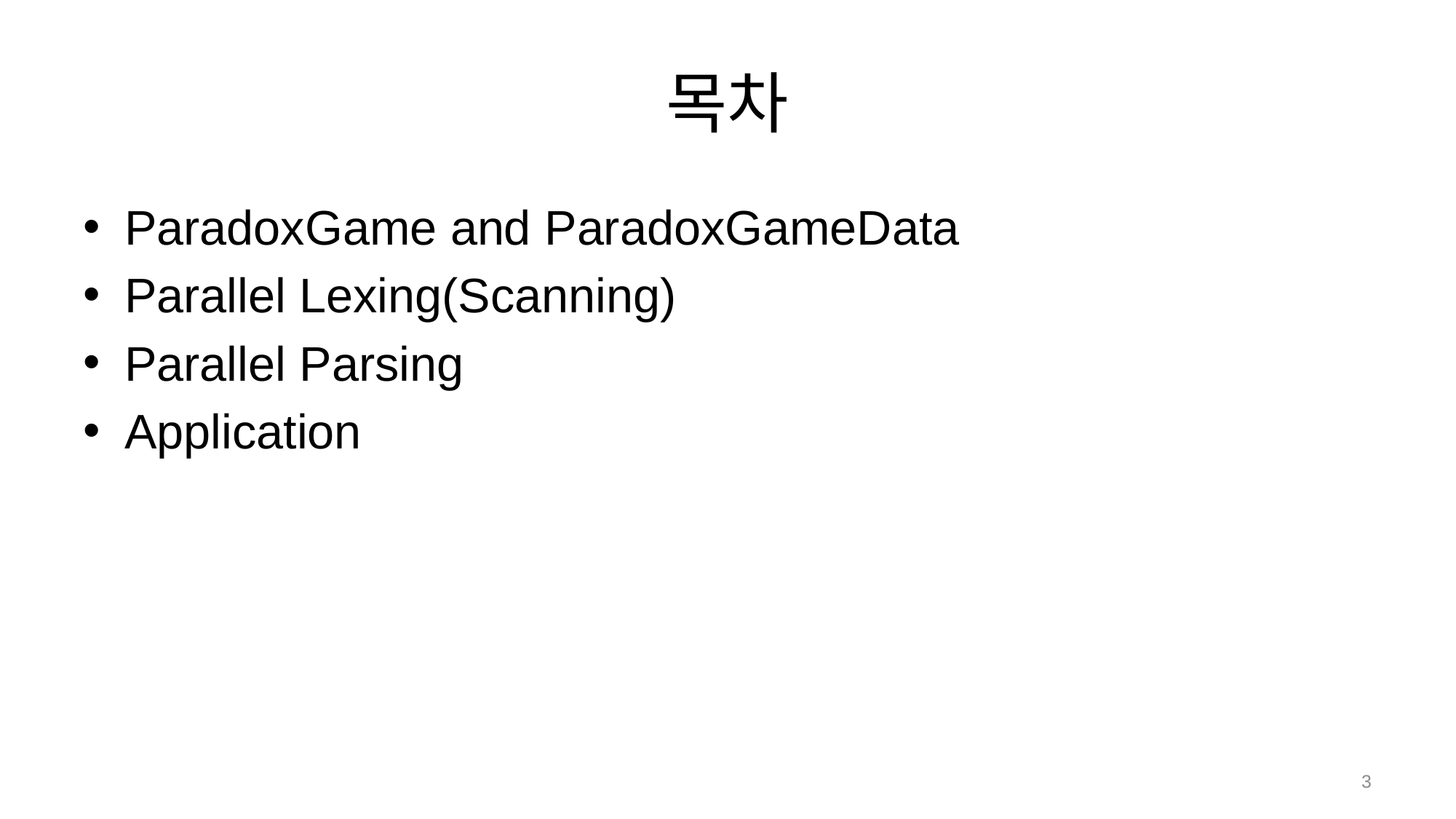

# 목차
ParadoxGame and ParadoxGameData
Parallel Lexing(Scanning)
Parallel Parsing
Application
3